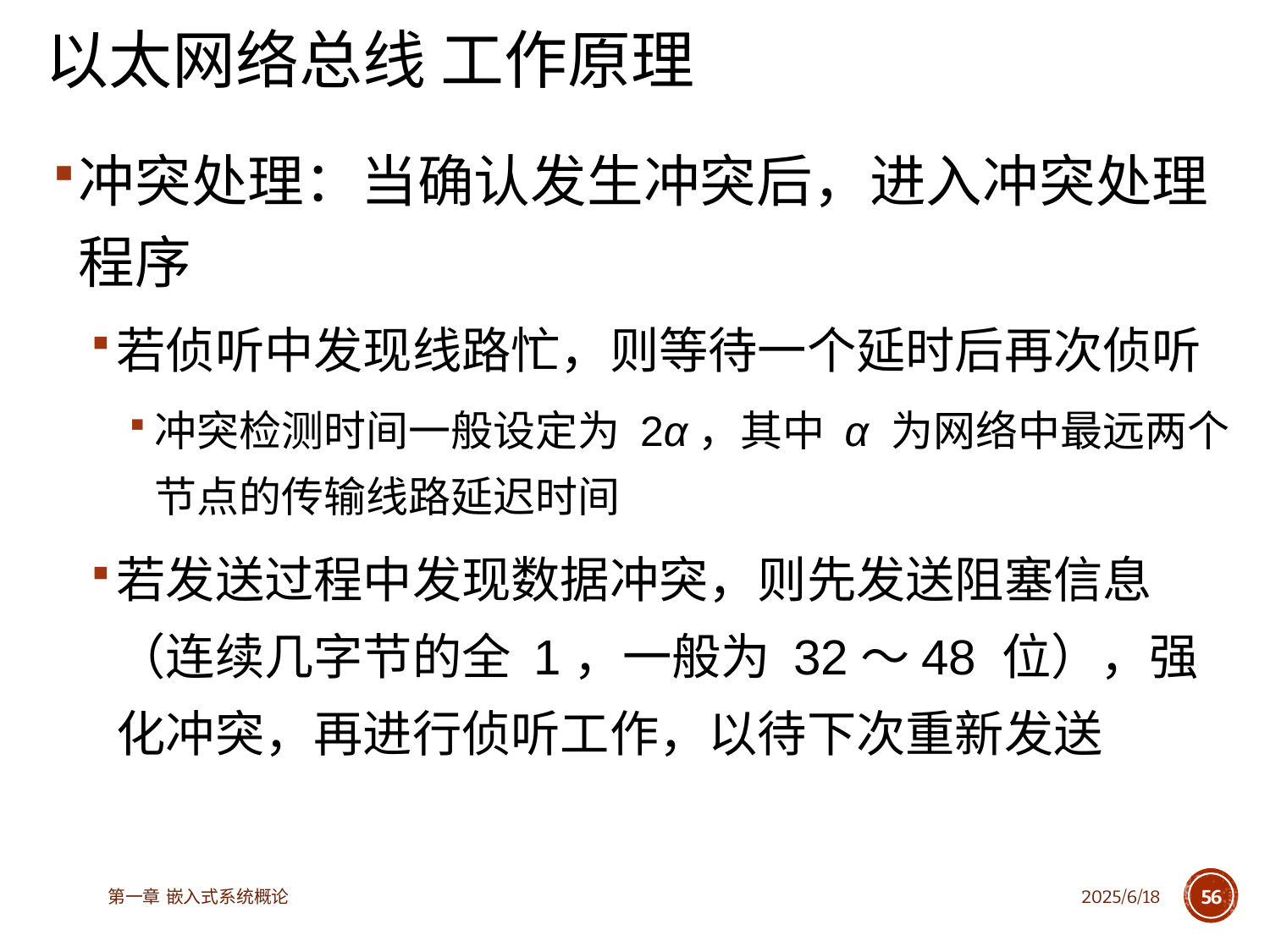

# 以太网络总线 工作原理
冲突处理：当确认发生冲突后，进入冲突处理程序
若侦听中发现线路忙，则等待一个延时后再次侦听
冲突检测时间一般设定为 2α，其中 α 为网络中最远两个节点的传输线路延迟时间
若发送过程中发现数据冲突，则先发送阻塞信息（连续几字节的全 1，一般为 32～48 位），强化冲突，再进行侦听工作，以待下次重新发送
第一章 嵌入式系统概论
2025/6/18
56